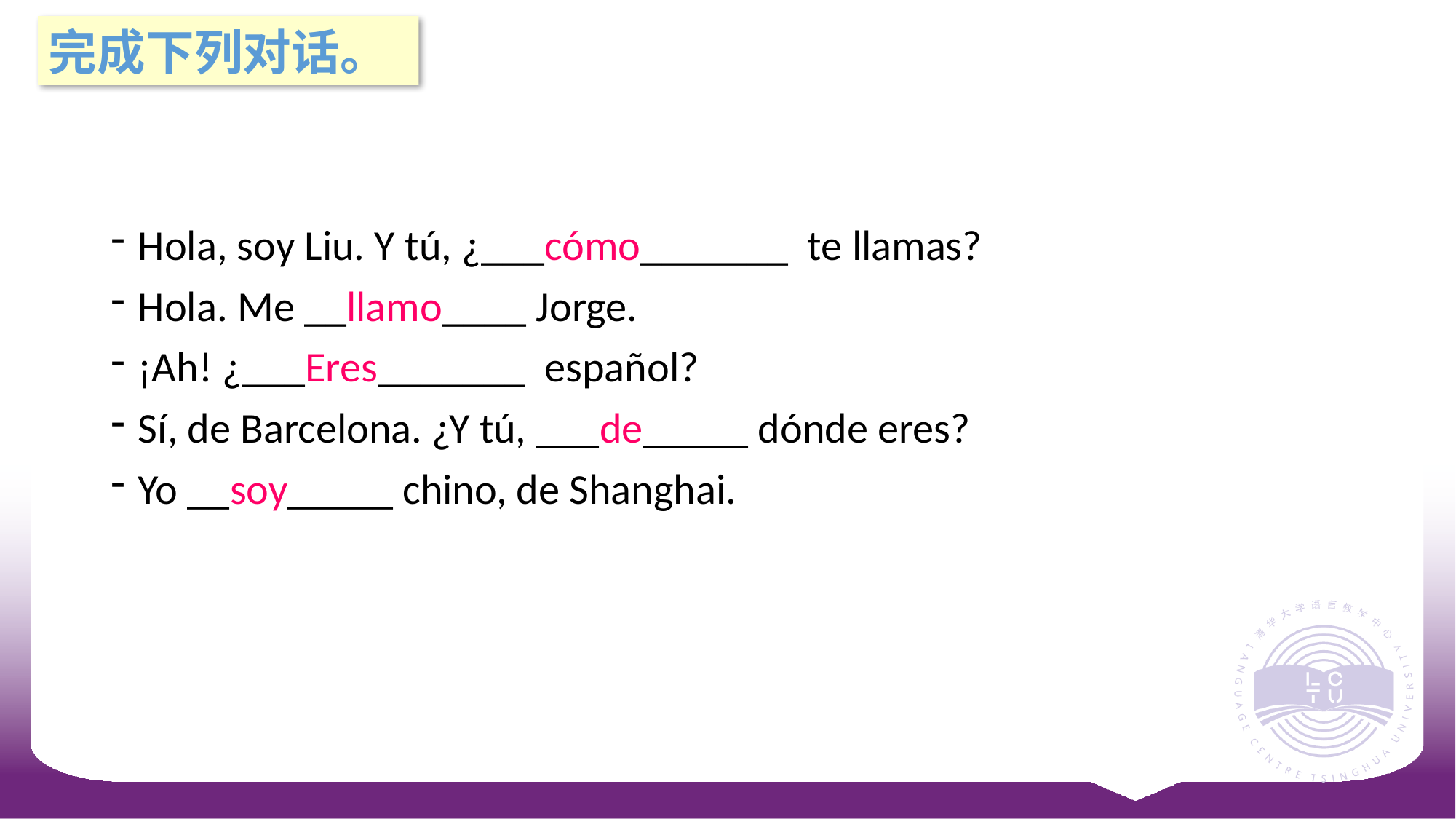

完成下列对话。
Hola, soy Liu. Y tú, ¿___cómo_______  te llamas?
Hola. Me __llamo____ Jorge.
¡Ah! ¿___Eres_______  español?
Sí, de Barcelona. ¿Y tú, ___de_____ dónde eres?
Yo __soy_____ chino, de Shanghai.